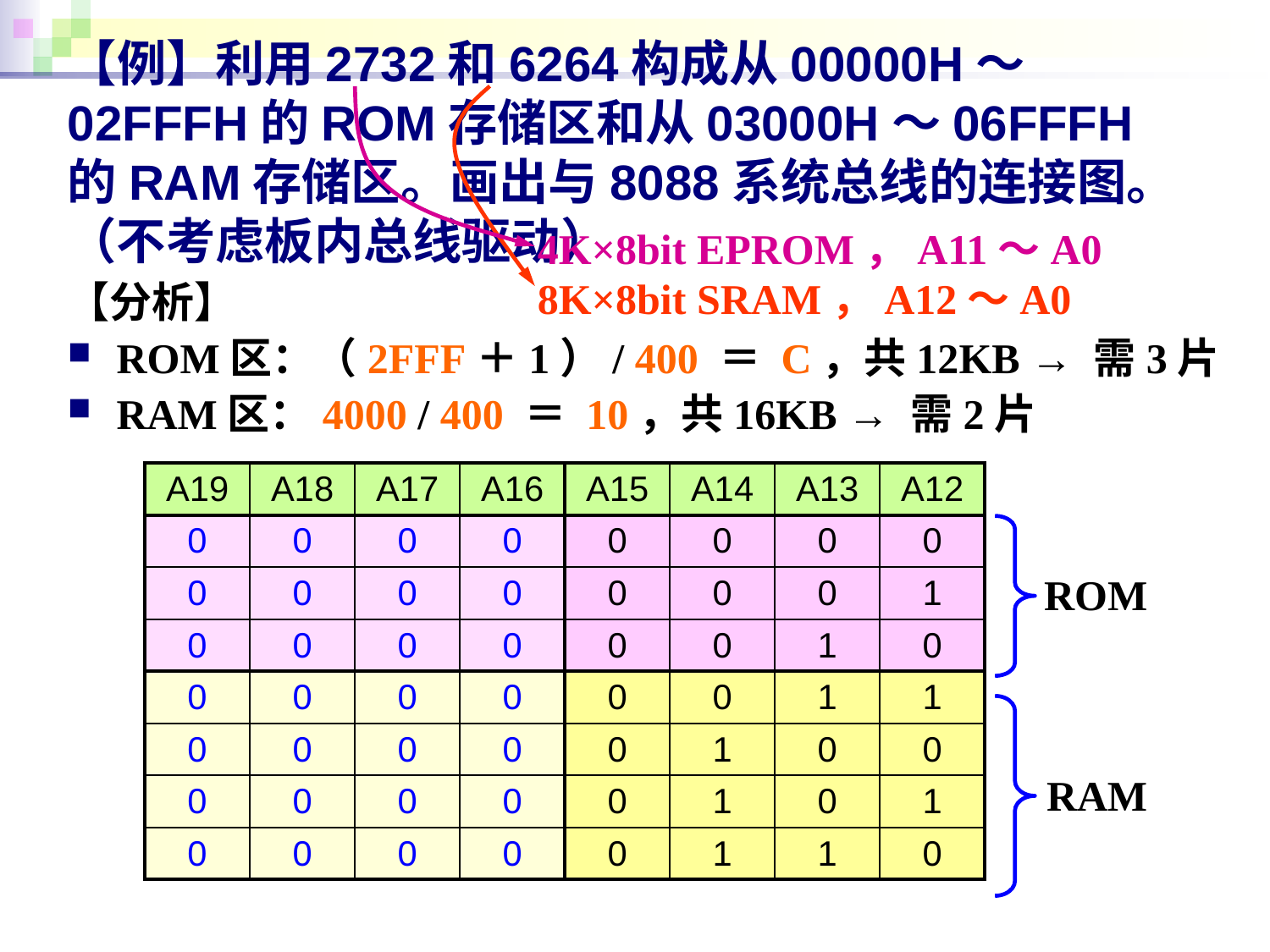

# 【例】利用2732和6264构成从00000H～02FFFH的ROM存储区和从03000H～06FFFH的RAM存储区。画出与8088系统总线的连接图。（不考虑板内总线驱动）

4K×8bit EPROM，A11～A0
8K×8bit SRAM，A12～A0
【分析】
ROM区：（2FFF＋1）/ 400 ＝ C，共12KB → 需3片
RAM区：4000 / 400 ＝ 10，共16KB → 需2片
| A19 | A18 | A17 | A16 | A15 | A14 | A13 | A12 |
| --- | --- | --- | --- | --- | --- | --- | --- |
| 0 | 0 | 0 | 0 | 0 | 0 | 0 | 0 |
| 0 | 0 | 0 | 0 | 0 | 0 | 0 | 1 |
| 0 | 0 | 0 | 0 | 0 | 0 | 1 | 0 |
| 0 | 0 | 0 | 0 | 0 | 0 | 1 | 1 |
| 0 | 0 | 0 | 0 | 0 | 1 | 0 | 0 |
| 0 | 0 | 0 | 0 | 0 | 1 | 0 | 1 |
| 0 | 0 | 0 | 0 | 0 | 1 | 1 | 0 |

ROM

RAM